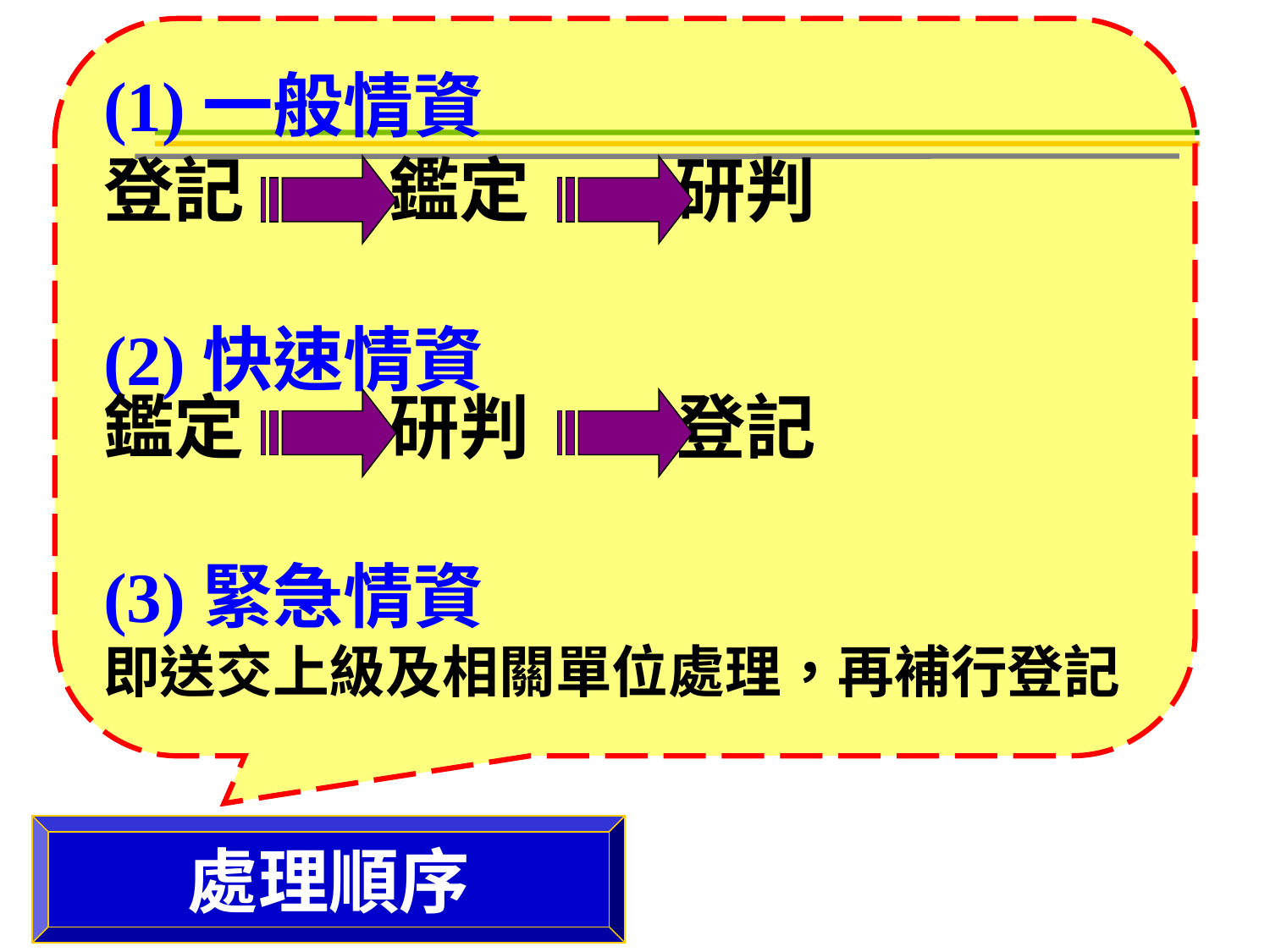

(1)一般情資
登記         鑑定         研判

(2)快速情資
鑑定         研判         登記

(3)緊急情資
即送交上級及相關單位處理，再補行登記

處理順序